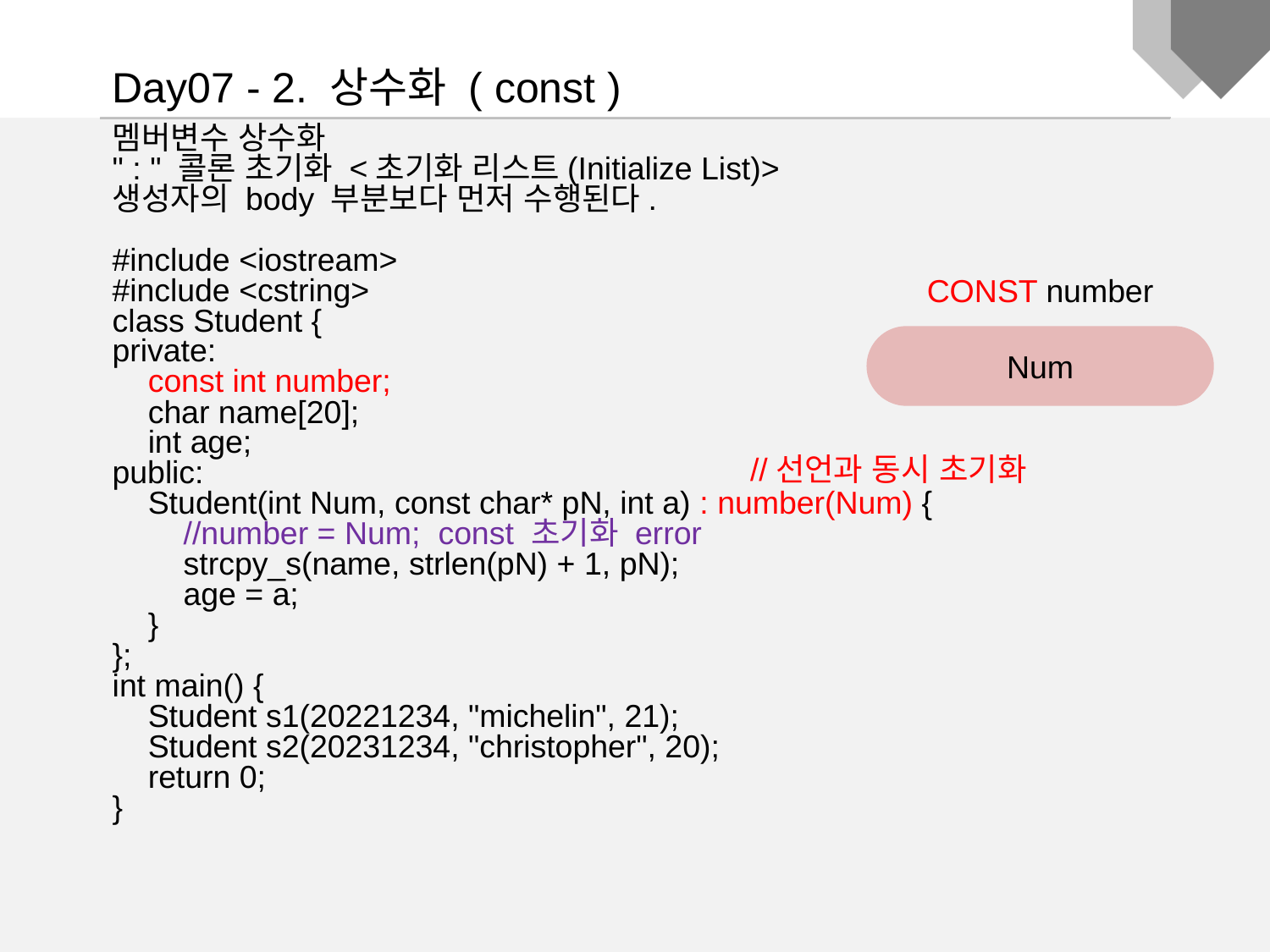

Day07 - 2. 상수화 ( const )
멤버변수 상수화
" : " 콜론 초기화 <초기화 리스트(Initialize List)>
생성자의 body 부분보다 먼저 수행된다.

#include <iostream>
#include <cstring>
class Student {
private:
    const int number;
    char name[20];
    int age;
public:
    Student(int Num, const char* pN, int a) : number(Num) {
        //number = Num;  const 초기화 error
        strcpy_s(name, strlen(pN) + 1, pN);
        age = a;
    }
};
int main() {
    Student s1(20221234, "michelin", 21);
    Student s2(20231234, "christopher", 20);
    return 0;
}
CONST number

Num

//선언과 동시 초기화